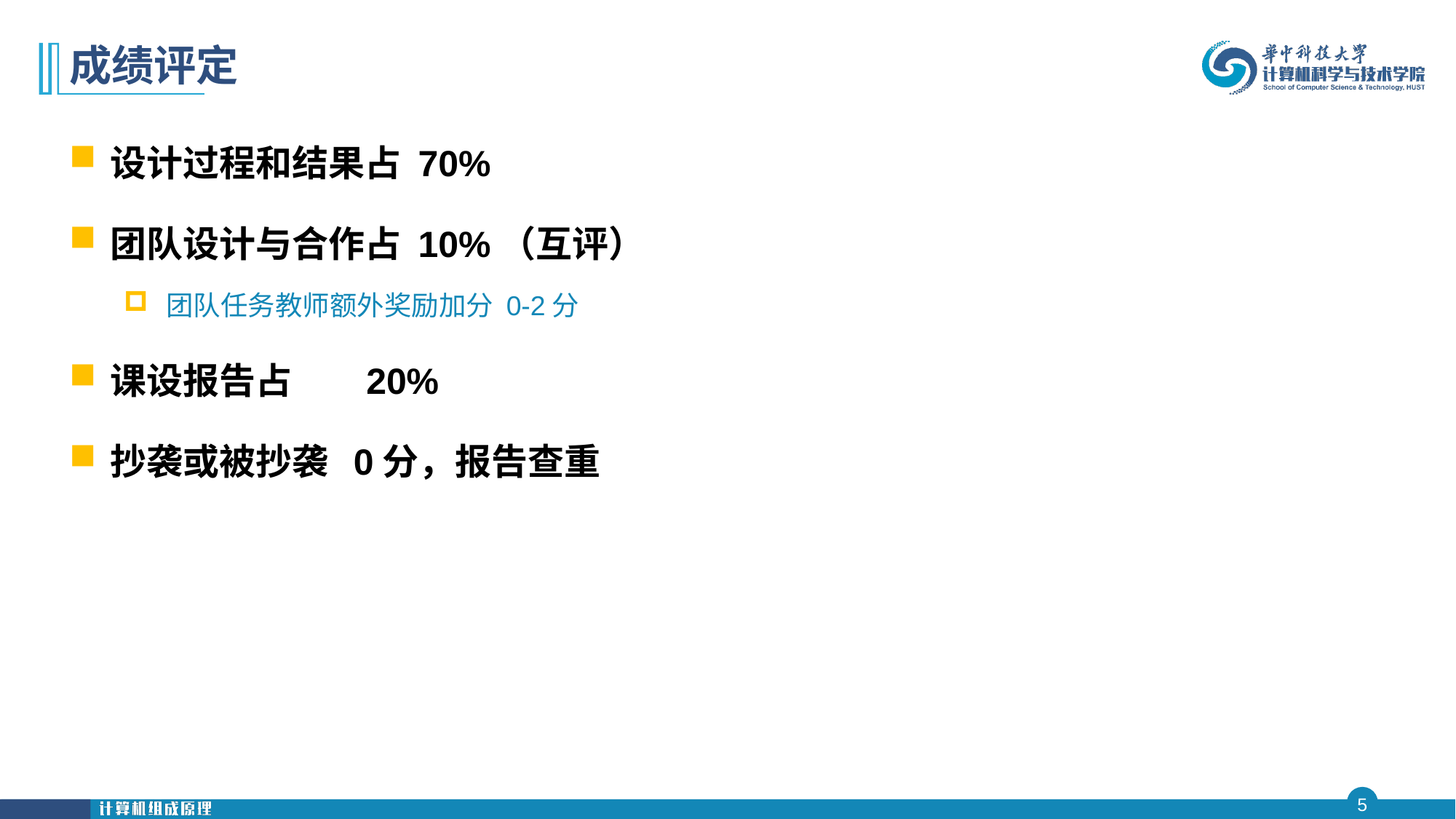

# 成绩评定
设计过程和结果占 70%
团队设计与合作占 10%（互评）
团队任务教师额外奖励加分 0-2分
课设报告占        20%
抄袭或被抄袭  0分，报告查重